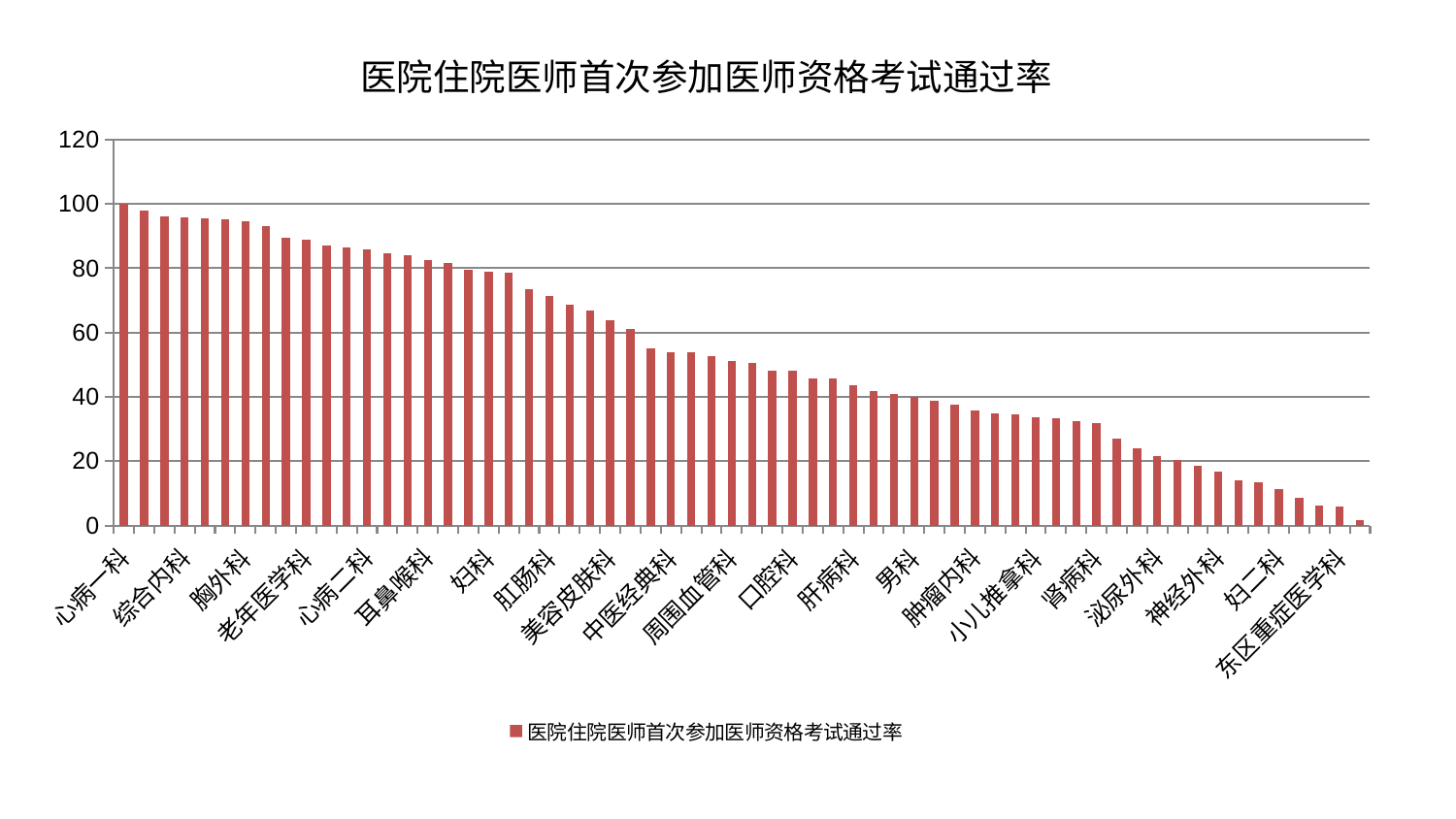

### Chart: 医院住院医师首次参加医师资格考试通过率

| Category | 医院住院医师首次参加医师资格考试通过率 |
|---|---|
| 心病一科 | 100.0 |
| 血液科 | 98.05803234264175 |
| 内分泌科 | 96.13315256362974 |
| 综合内科 | 95.69489244468942 |
| 肾脏内科 | 95.6753378899058 |
| 治未病中心 | 95.29139425353102 |
| 胸外科 | 94.73229410482973 |
| 脾胃病科 | 93.25007433480452 |
| 运动损伤骨科 | 89.3391746969827 |
| 老年医学科 | 88.99328174404681 |
| 风湿病科 | 87.08570239299905 |
| 身心医学科 | 86.34800541008235 |
| 心病二科 | 85.86248962921047 |
| 心病三科 | 84.70572490245428 |
| 产科 | 83.98561390564392 |
| 耳鼻喉科 | 82.68747011545737 |
| 东区肾病科 | 81.61315948202453 |
| 儿科 | 79.51251795741656 |
| 妇科 | 78.89474360123032 |
| 西区重症医学科 | 78.74559791617551 |
| 中医外治中心 | 73.3778929080541 |
| 肛肠科 | 71.26132772159491 |
| 推拿科 | 68.77972481649412 |
| 康复科 | 66.85632046937975 |
| 美容皮肤科 | 63.873082915829045 |
| 心血管内科 | 61.18209473611922 |
| 微创骨科 | 55.06369806590305 |
| 中医经典科 | 53.93121643743207 |
| 皮肤科 | 53.902185910275115 |
| 显微骨科 | 52.776332680220726 |
| 周围血管科 | 51.08726785604015 |
| 消化内科 | 50.45207845241676 |
| 医院 | 48.28559228427758 |
| 口腔科 | 48.06319449090367 |
| 关节骨科 | 45.84349425062982 |
| 神经内科 | 45.76027153555085 |
| 肝病科 | 43.57202512081164 |
| 脑病二科 | 41.6806917042276 |
| 肝胆外科 | 40.86954007001454 |
| 男科 | 39.89493062719919 |
| 脊柱骨科 | 38.7630858948153 |
| 脑病三科 | 37.43844555965575 |
| 肿瘤内科 | 35.62355142016758 |
| 重症医学科 | 34.95143372784895 |
| 小儿骨科 | 34.60228970961512 |
| 小儿推拿科 | 33.58731901747385 |
| 针灸科 | 33.23569715034258 |
| 心病四科 | 32.309821347861096 |
| 肾病科 | 31.9781027430176 |
| 普通外科 | 26.88094246901578 |
| 脾胃科消化科合并 | 24.007645383831164 |
| 泌尿外科 | 21.61349835175154 |
| 骨科 | 20.306544343089246 |
| 呼吸内科 | 18.438618014959804 |
| 神经外科 | 16.778334146045957 |
| 脑病一科 | 14.134647583621932 |
| 眼科 | 13.404008469001283 |
| 妇二科 | 11.287799743143324 |
| 妇科妇二科合并 | 8.709819564300835 |
| 乳腺甲状腺外科 | 6.221384272173128 |
| 东区重症医学科 | 5.980605345021424 |
| 创伤骨科 | 1.520883324733982 |
96